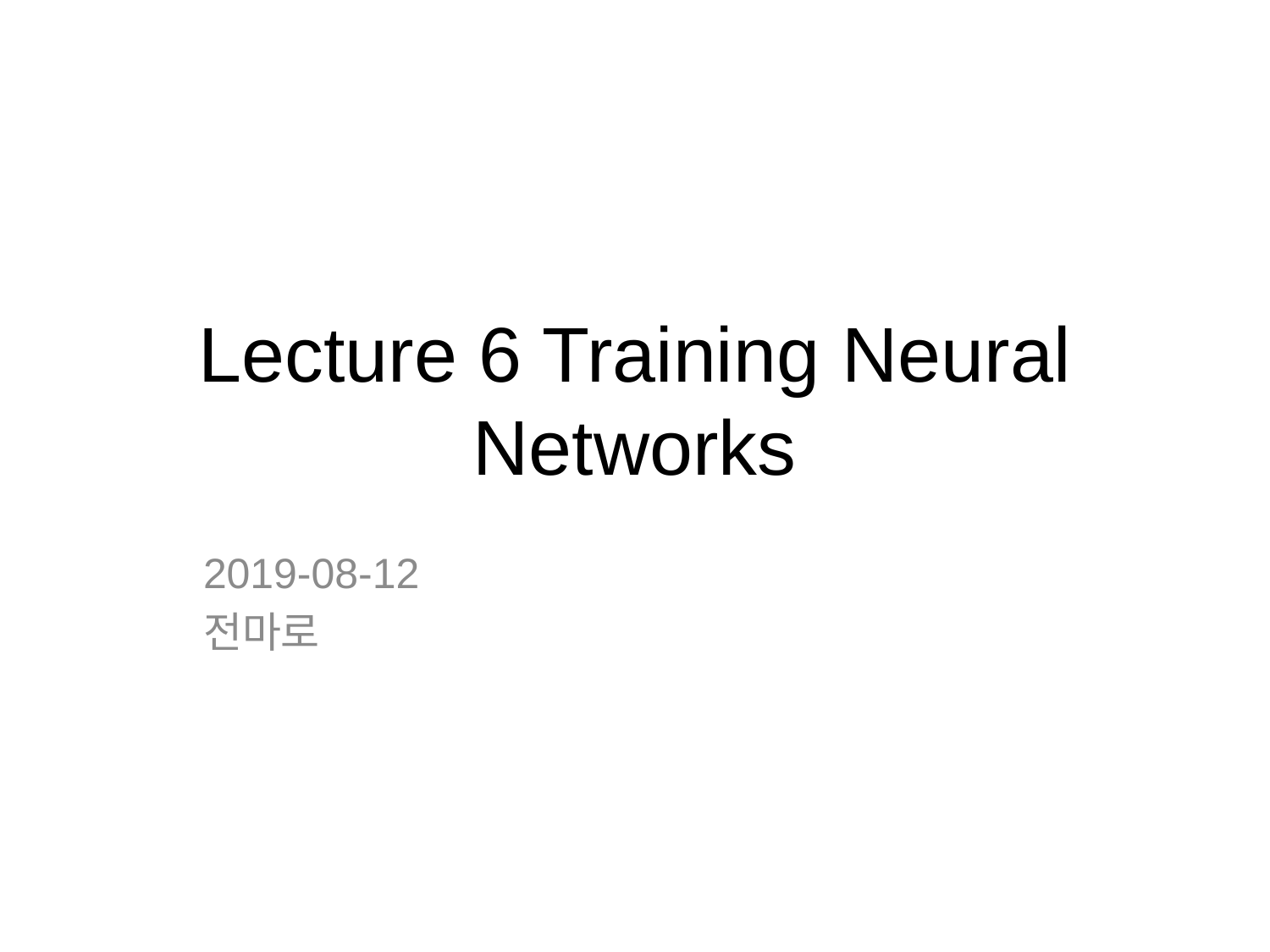

# Lecture 6 Training Neural Networks
2019-08-12
전마로